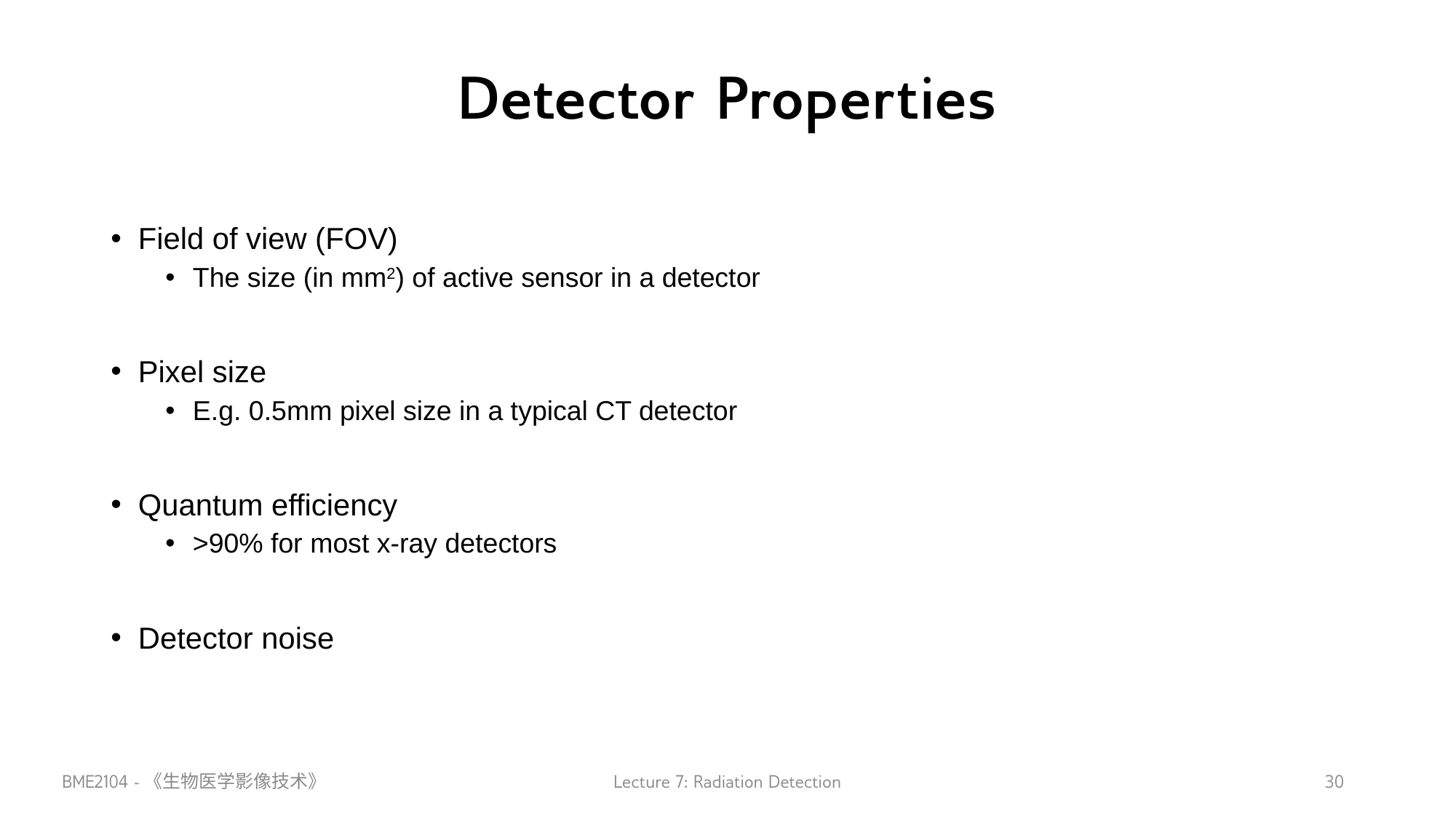

# Detector Properties
Field of view (FOV)
The size (in mm2) of active sensor in a detector

Pixel size
E.g. 0.5mm pixel size in a typical CT detector

Quantum efficiency
>90% for most x-ray detectors

Detector noise
BME2104 -《生物医学影像技术》
Lecture 7: Radiation Detection
30